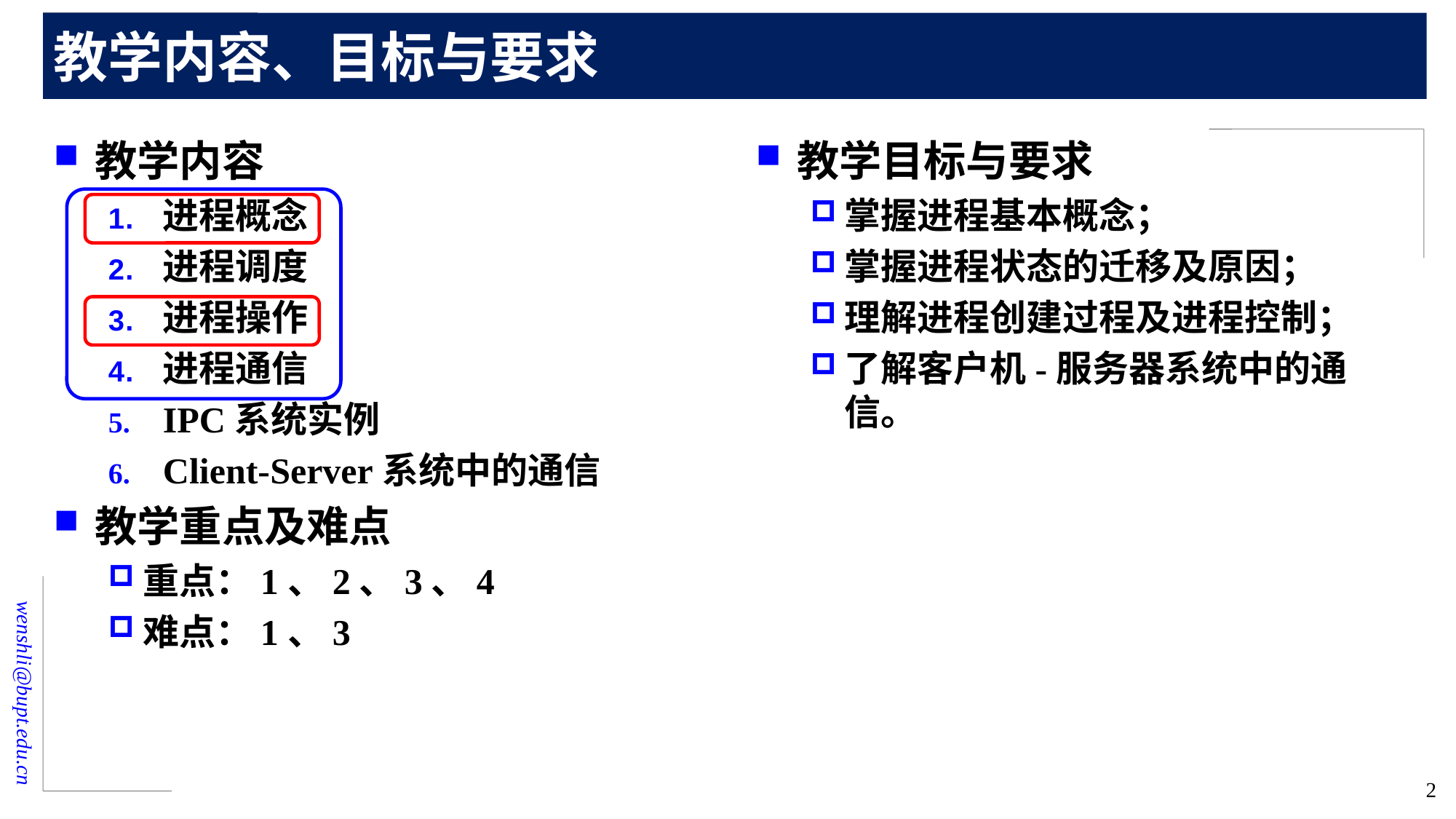

# 教学内容、目标与要求
教学内容
进程概念
进程调度
进程操作
进程通信
IPC系统实例
Client-Server系统中的通信
教学重点及难点
重点：1、2、3、4
难点：1、3
教学目标与要求
掌握进程基本概念；
掌握进程状态的迁移及原因；
理解进程创建过程及进程控制；
了解客户机-服务器系统中的通信。

2